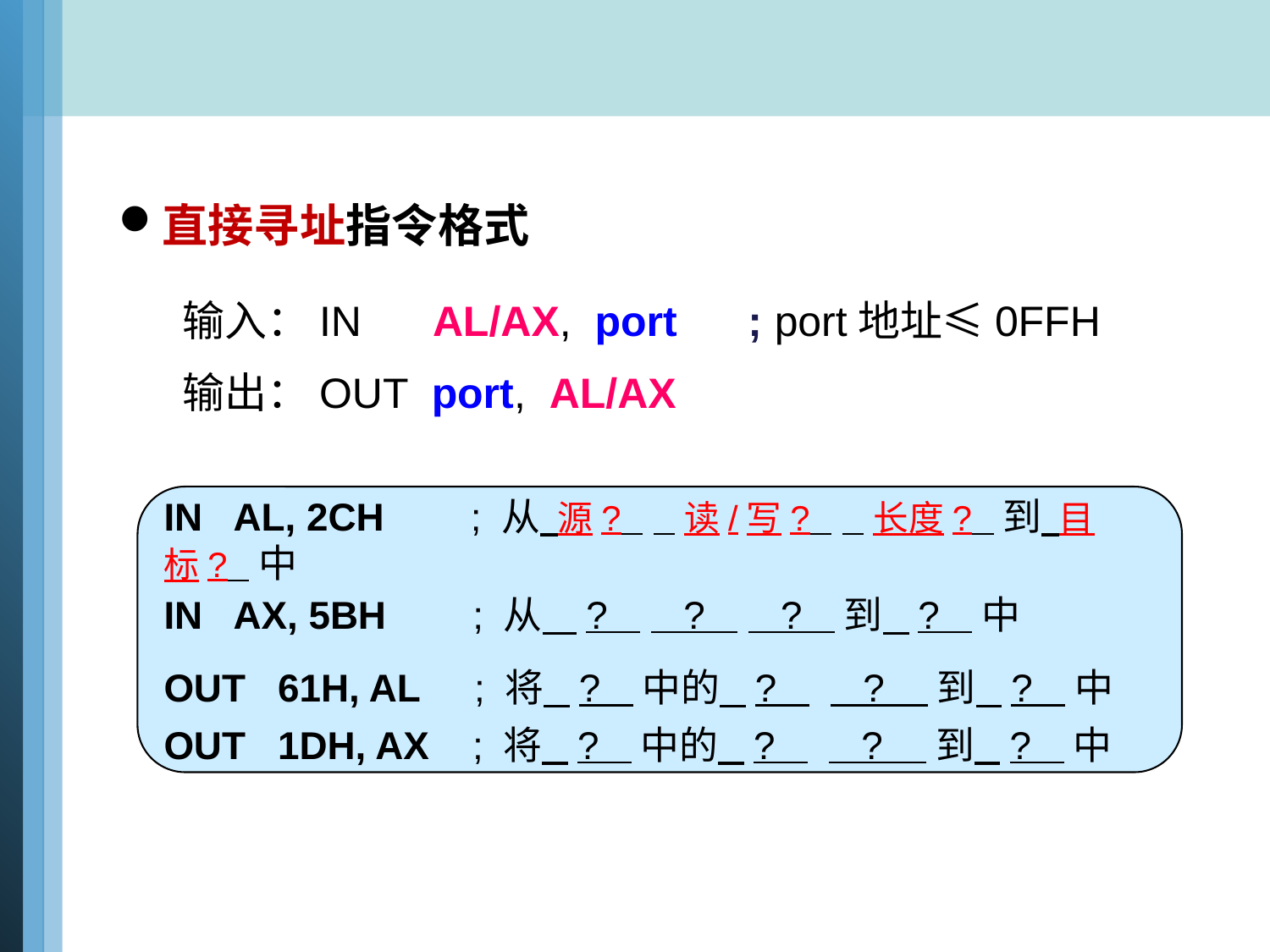

直接寻址指令格式
输入：IN      AL/AX,  port      ; port地址≤0FFH
输出：OUT  port,  AL/AX
IN   AL, 2CH        ; 从  源?     读/写?     长度?  到  目标?  中
IN   AX, 5BH        ; 从    ?       ?       ?   到   ?   中
OUT   61H, AL     ; 将   ?   中的   ?        ?    到   ?   中
OUT   1DH, AX    ; 将   ?   中的   ?        ?    到   ?   中
38